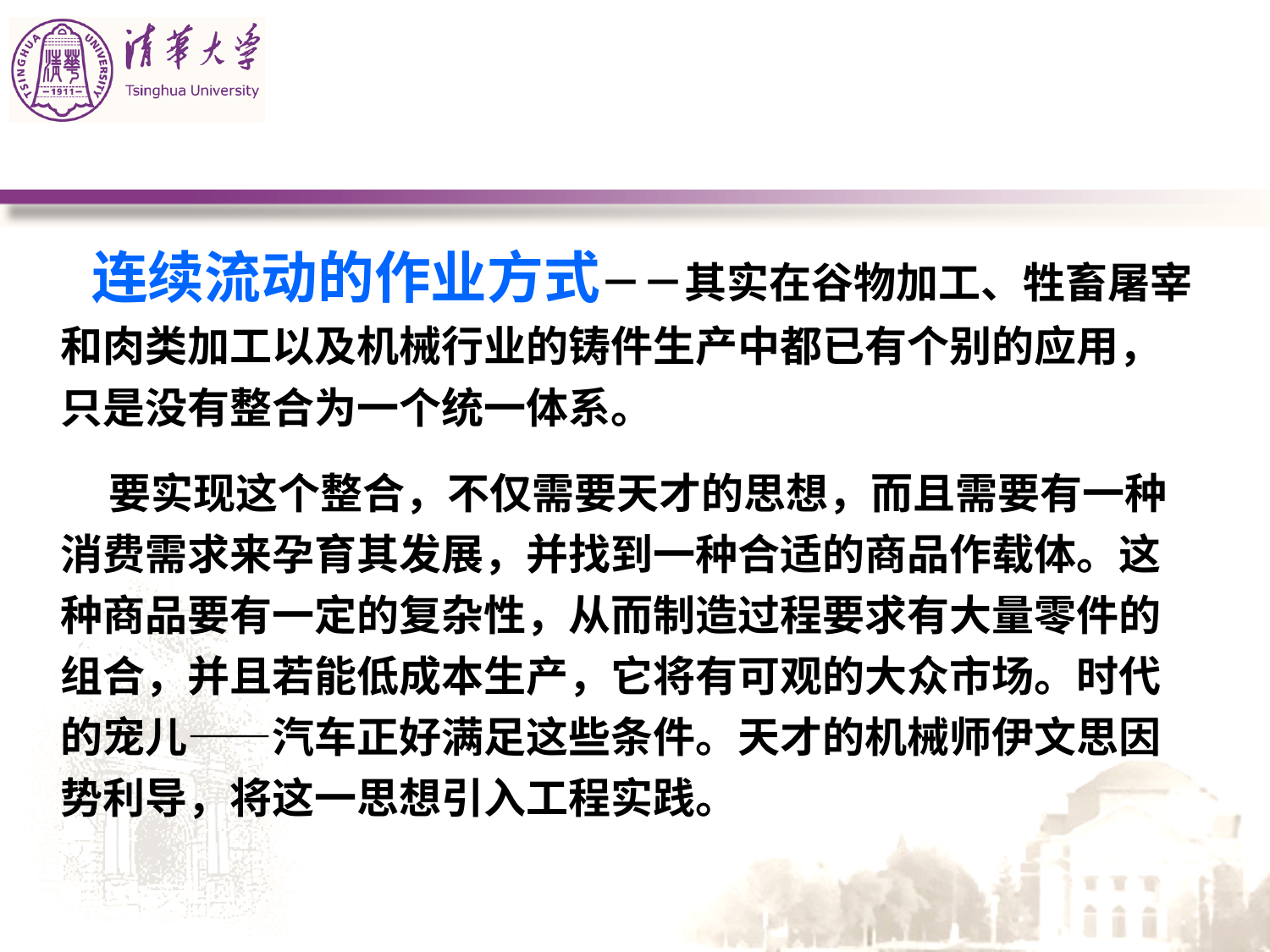

#
         连续流动的作业方式－－其实在谷物加工、牲畜屠宰和肉类加工以及机械行业的铸件生产中都已有个别的应用，只是没有整合为一个统一体系。
         要实现这个整合，不仅需要天才的思想，而且需要有一种消费需求来孕育其发展，并找到一种合适的商品作载体。这种商品要有一定的复杂性，从而制造过程要求有大量零件的组合，并且若能低成本生产，它将有可观的大众市场。时代的宠儿——汽车正好满足这些条件。天才的机械师伊文思因势利导，将这一思想引入工程实践。